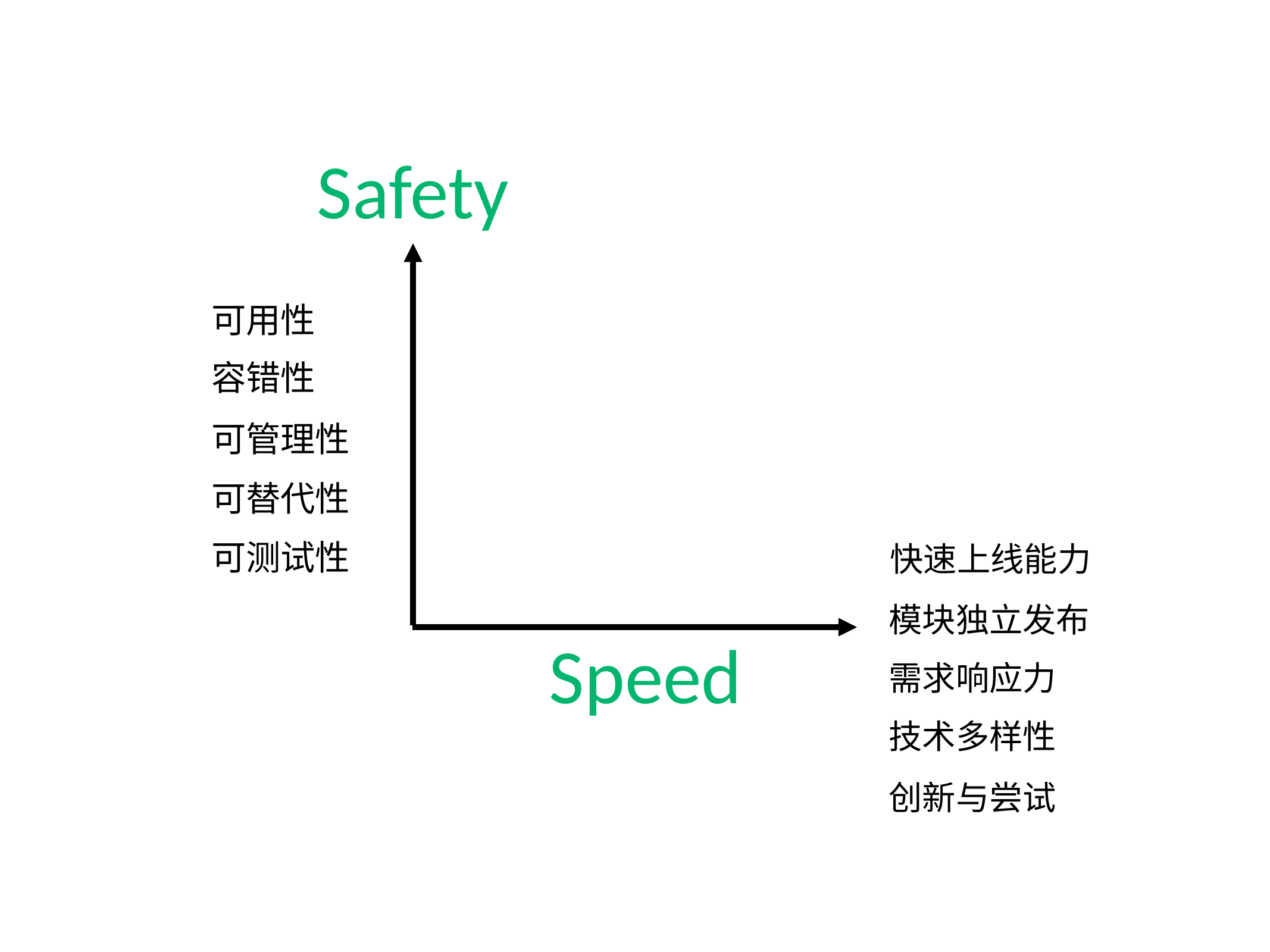

Safety

可用性
容错性
可管理性
可替代性
可测试性
快速上线能力
模块独立发布
Speed

需求响应力
技术多样性
创新与尝试
10